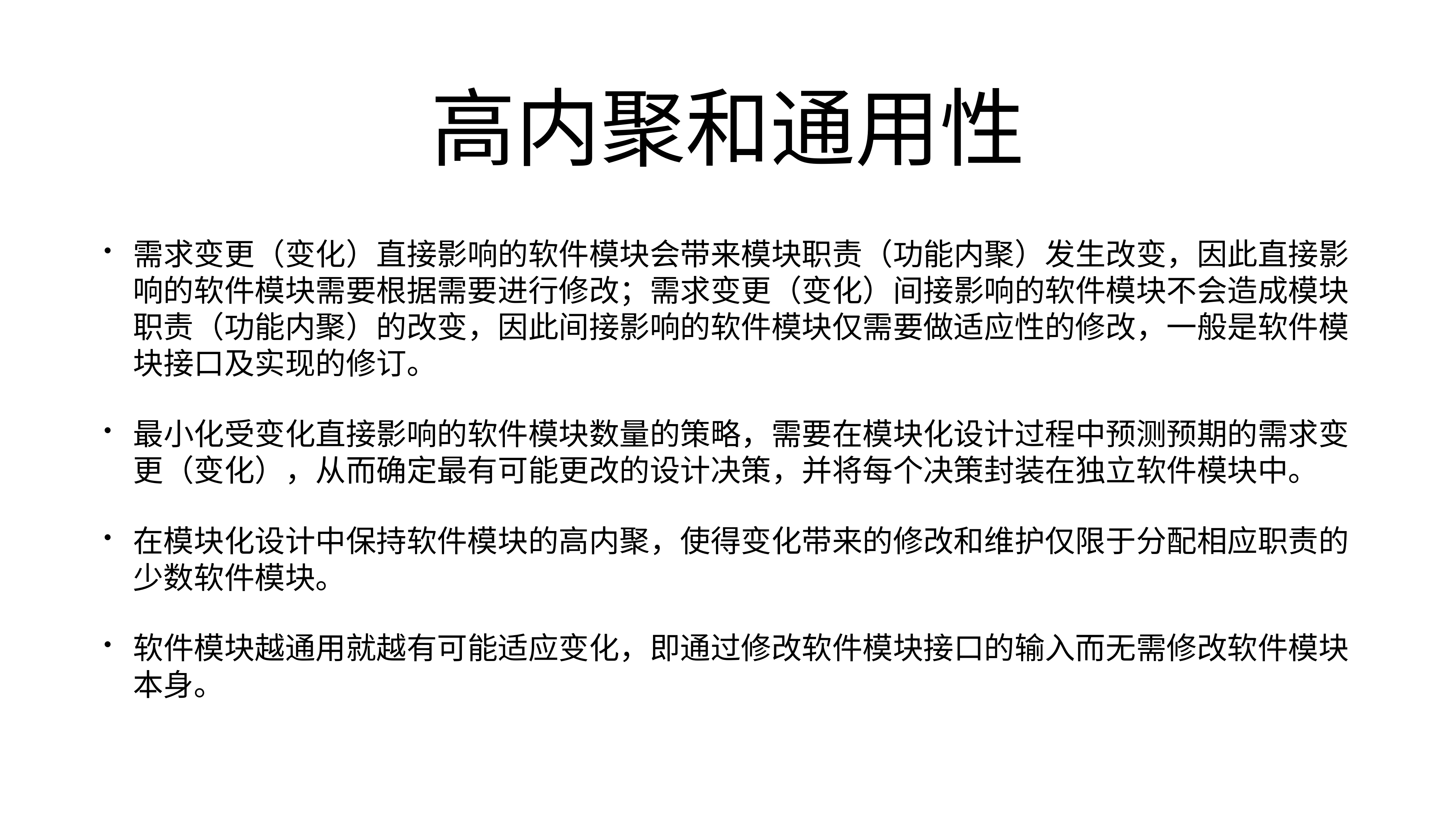

# 高内聚和通用性
需求变更（变化）直接影响的软件模块会带来模块职责（功能内聚）发生改变，因此直接影响的软件模块需要根据需要进行修改；需求变更（变化）间接影响的软件模块不会造成模块职责（功能内聚）的改变，因此间接影响的软件模块仅需要做适应性的修改，一般是软件模块接口及实现的修订。
最小化受变化直接影响的软件模块数量的策略，需要在模块化设计过程中预测预期的需求变更（变化），从而确定最有可能更改的设计决策，并将每个决策封装在独立软件模块中。
在模块化设计中保持软件模块的高内聚，使得变化带来的修改和维护仅限于分配相应职责的少数软件模块。
软件模块越通用就越有可能适应变化，即通过修改软件模块接口的输入而无需修改软件模块本身。